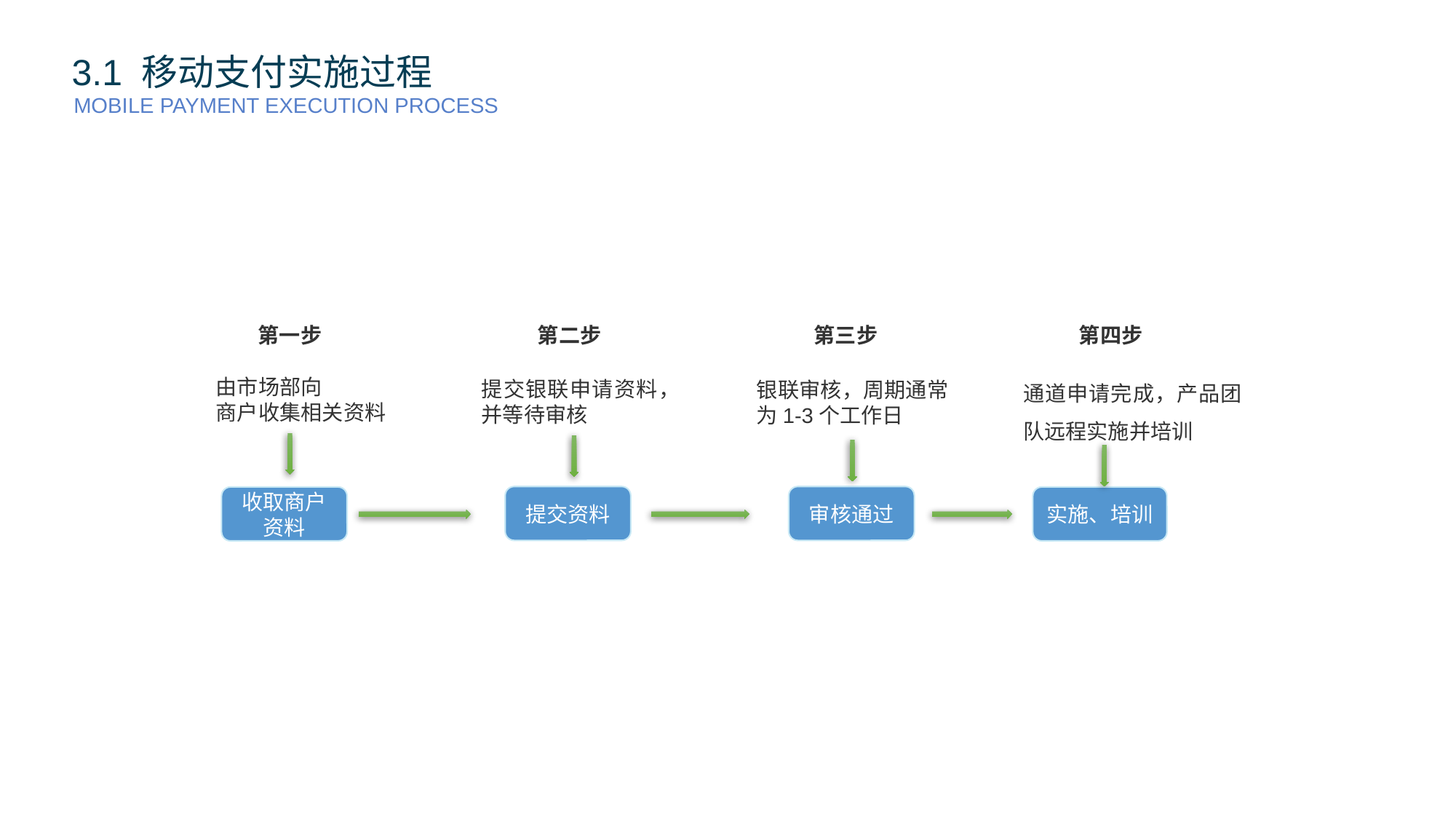

3.1 移动支付实施过程
MOBILE PAYMENT EXECUTION PROCESS
第一步
第二步
第四步
第三步
通道申请完成，产品团队远程实施并培训
由市场部向
商户收集相关资料
提交银联申请资料，并等待审核
银联审核，周期通常为1-3个工作日

提交资料
审核通过
收取商户
资料
实施、培训